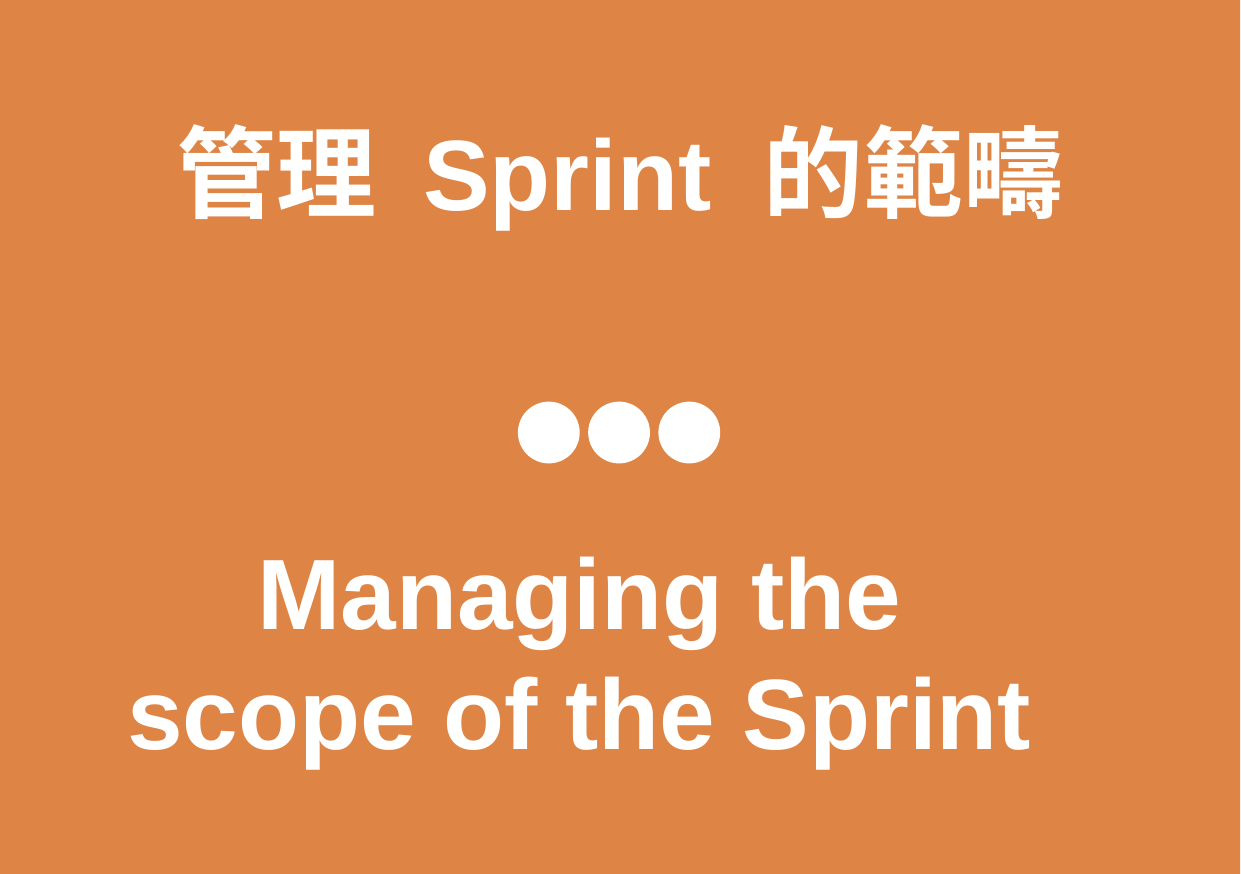

管理 Sprint 的範疇

Managing the scope of the Sprint